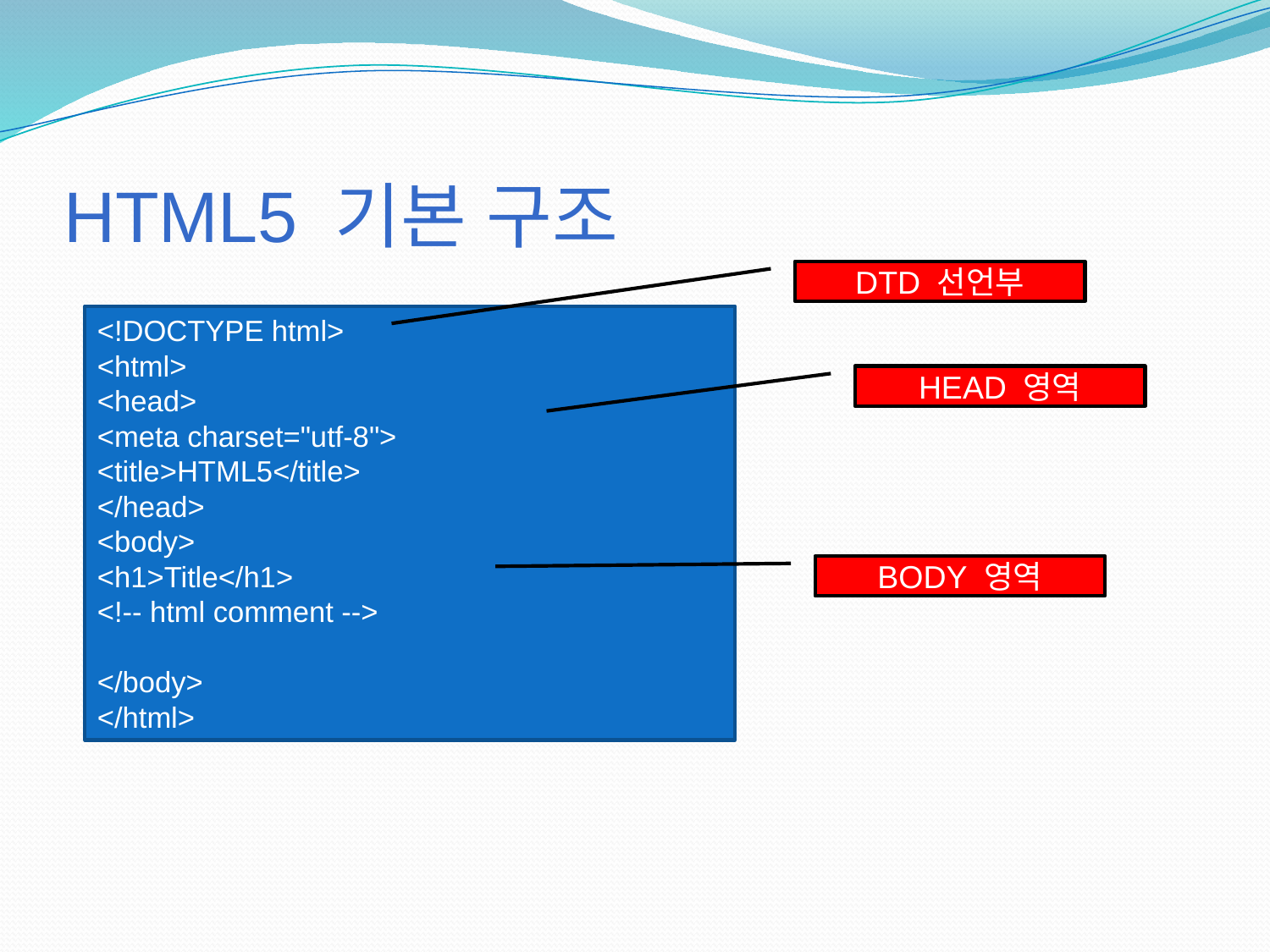

# Html5 기본 구조
DTD 선언부
<!DOCTYPE html>
<html>
<head>
<meta charset="utf-8">
<title>HTML5</title>
</head>
<body>
<h1>Title</h1>
<!-- html comment -->

</body>
</html>
HEAD 영역
BODY 영역